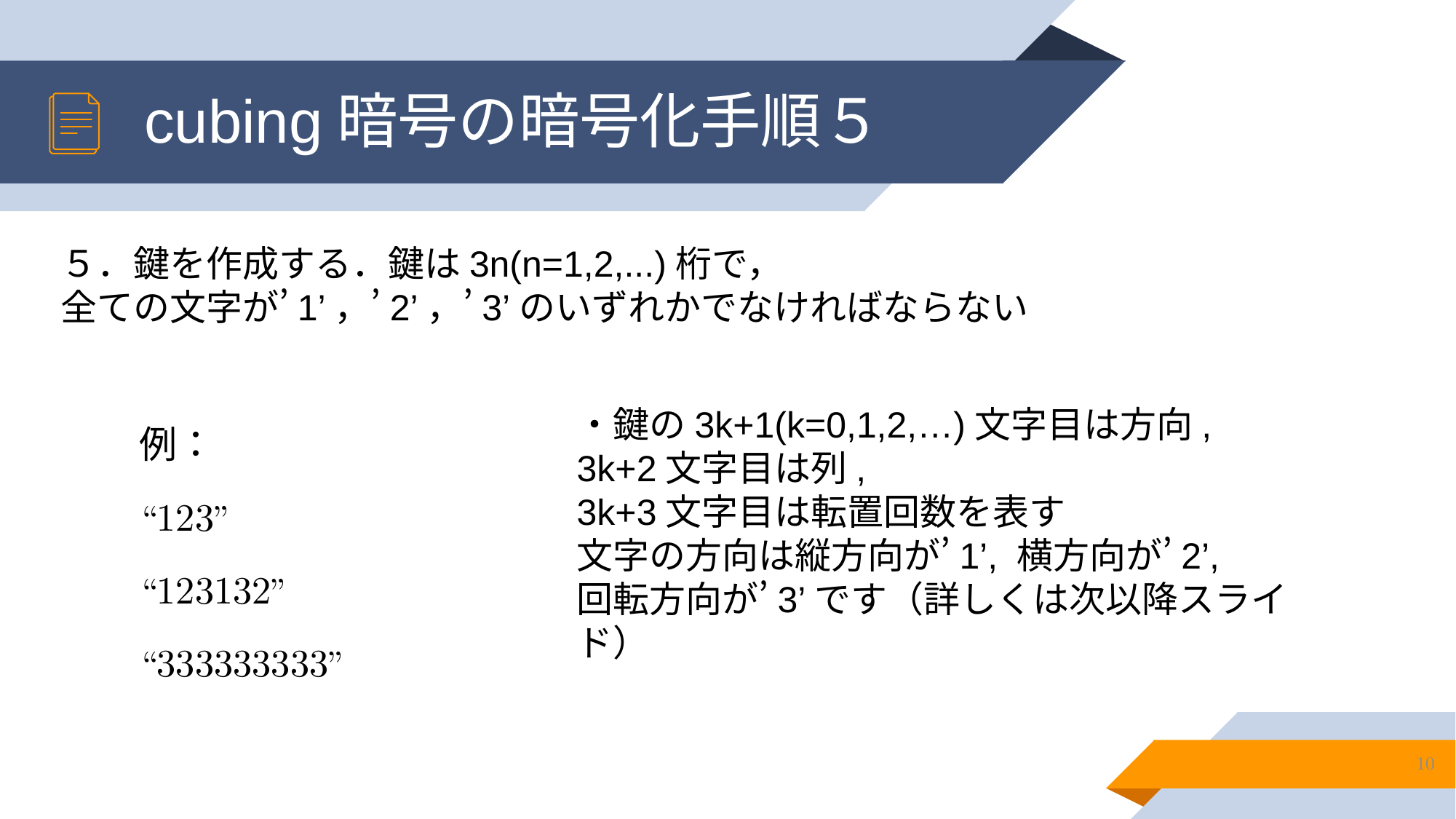

# cubing暗号の暗号化手順５

５．鍵を作成する．鍵は3n(n=1,2,...)桁で，
全ての文字が’1’，’2’，’3’のいずれかでなければならない
例：
“123”
“123132”
“333333333”
・鍵の3k+1(k=0,1,2,…)文字目は方向,
3k+2文字目は列,
3k+3文字目は転置回数を表す
文字の方向は縦方向が’1’, 横方向が’2’,
回転方向が’3’です（詳しくは次以降スライド）
10